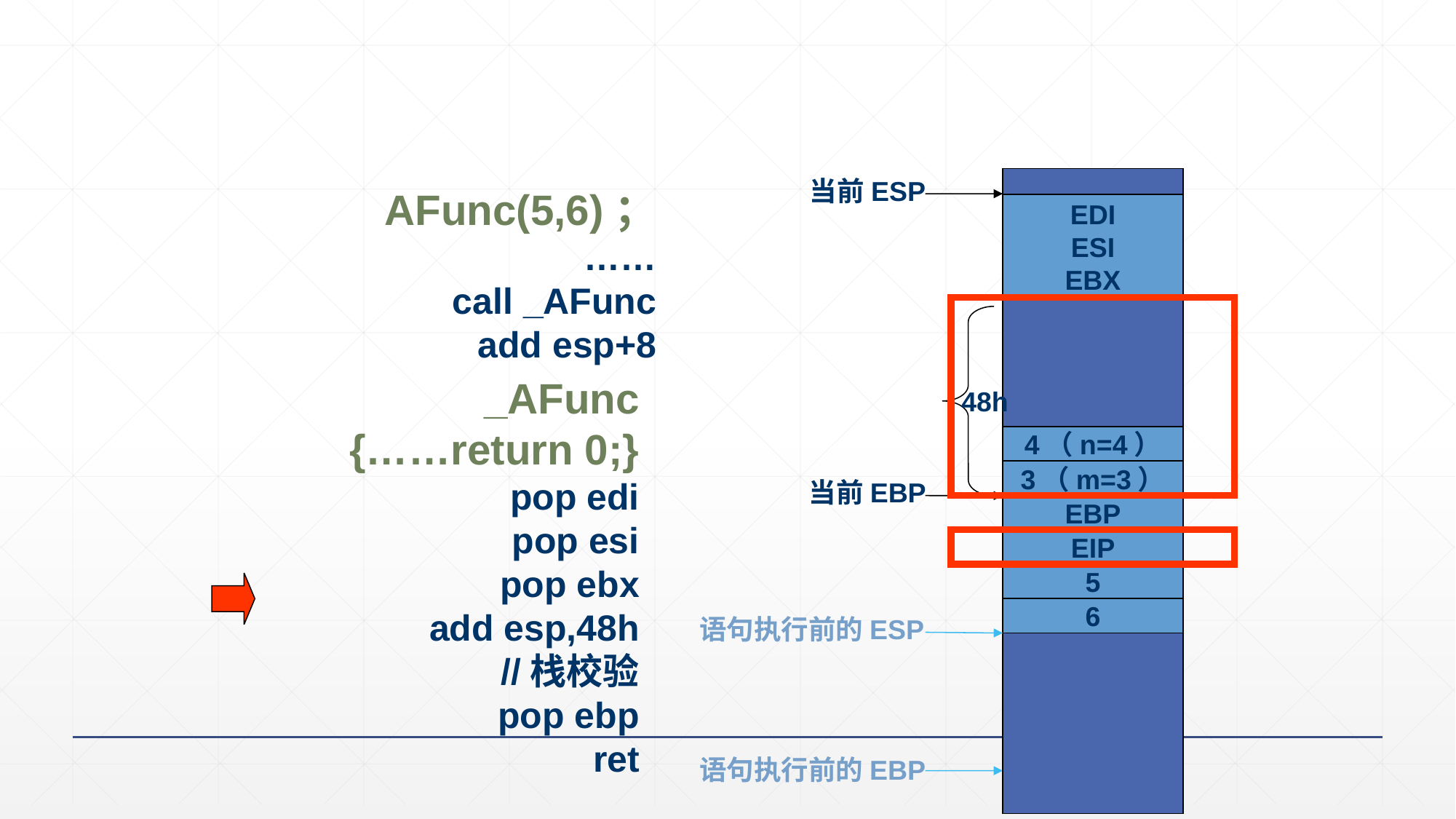

# 函数调用中栈的工作过程
当前ESP

AFunc(5,6)；
……
call _AFunc
add esp+8

EDI
ESI
EBX

48h
_AFunc
{……return 0;}
pop edi
pop esi
pop ebx
add esp,48h
//栈校验
pop ebp
ret
4（n=4）
3（m=3）
当前EBP

EBP

EIP
5

6
语句执行前的ESP

语句执行前的EBP